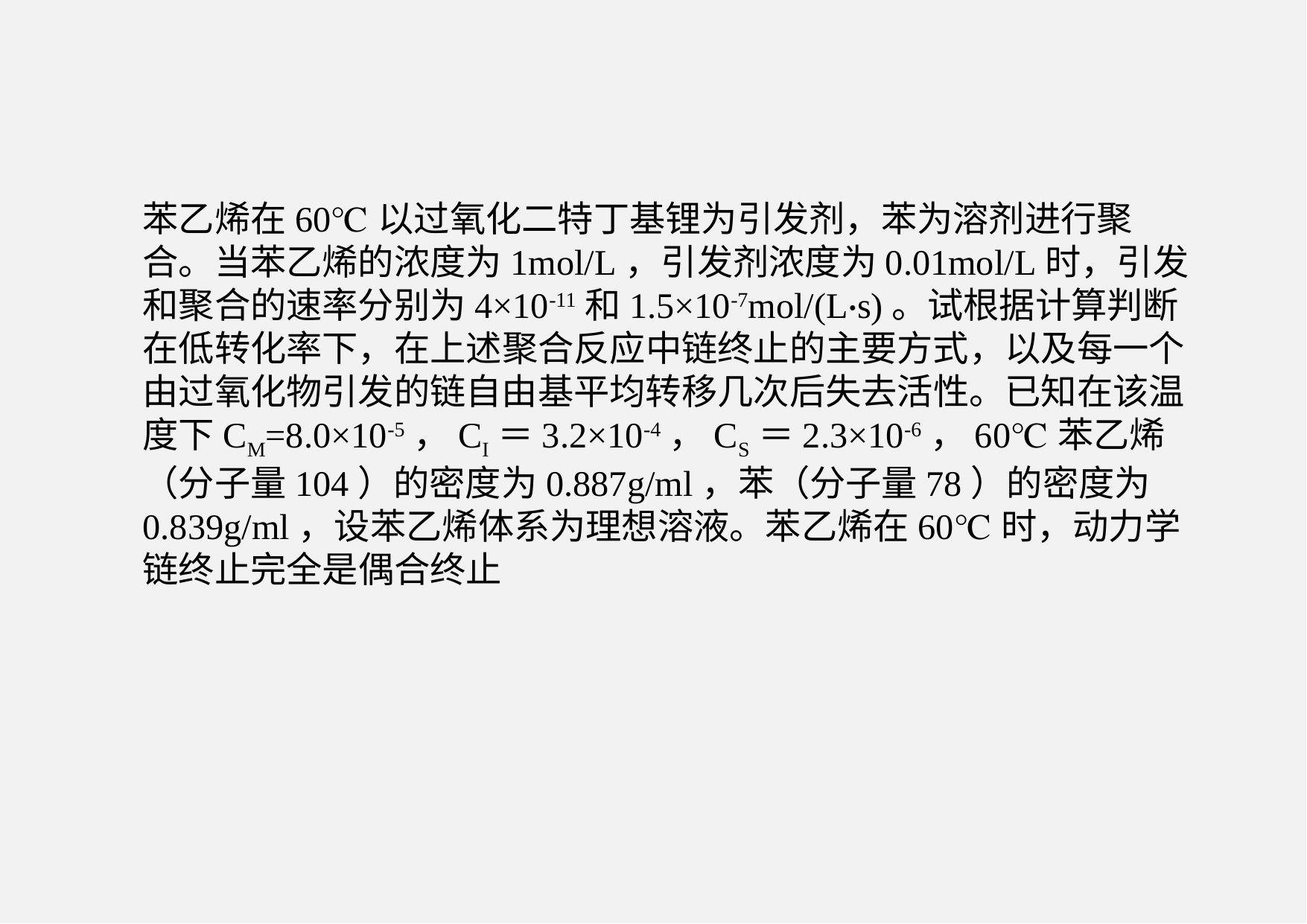

苯乙烯在60℃以过氧化二特丁基锂为引发剂，苯为溶剂进行聚合。当苯乙烯的浓度为1mol/L，引发剂浓度为0.01mol/L时，引发和聚合的速率分别为4×10-11和1.5×10-7mol/(L·s)。试根据计算判断在低转化率下，在上述聚合反应中链终止的主要方式，以及每一个由过氧化物引发的链自由基平均转移几次后失去活性。已知在该温度下CM=8.0×10-5，CI＝3.2×10-4，CS＝2.3×10-6，60℃苯乙烯（分子量104）的密度为0.887g/ml，苯（分子量78）的密度为0.839g/ml，设苯乙烯体系为理想溶液。苯乙烯在60℃时，动力学链终止完全是偶合终止